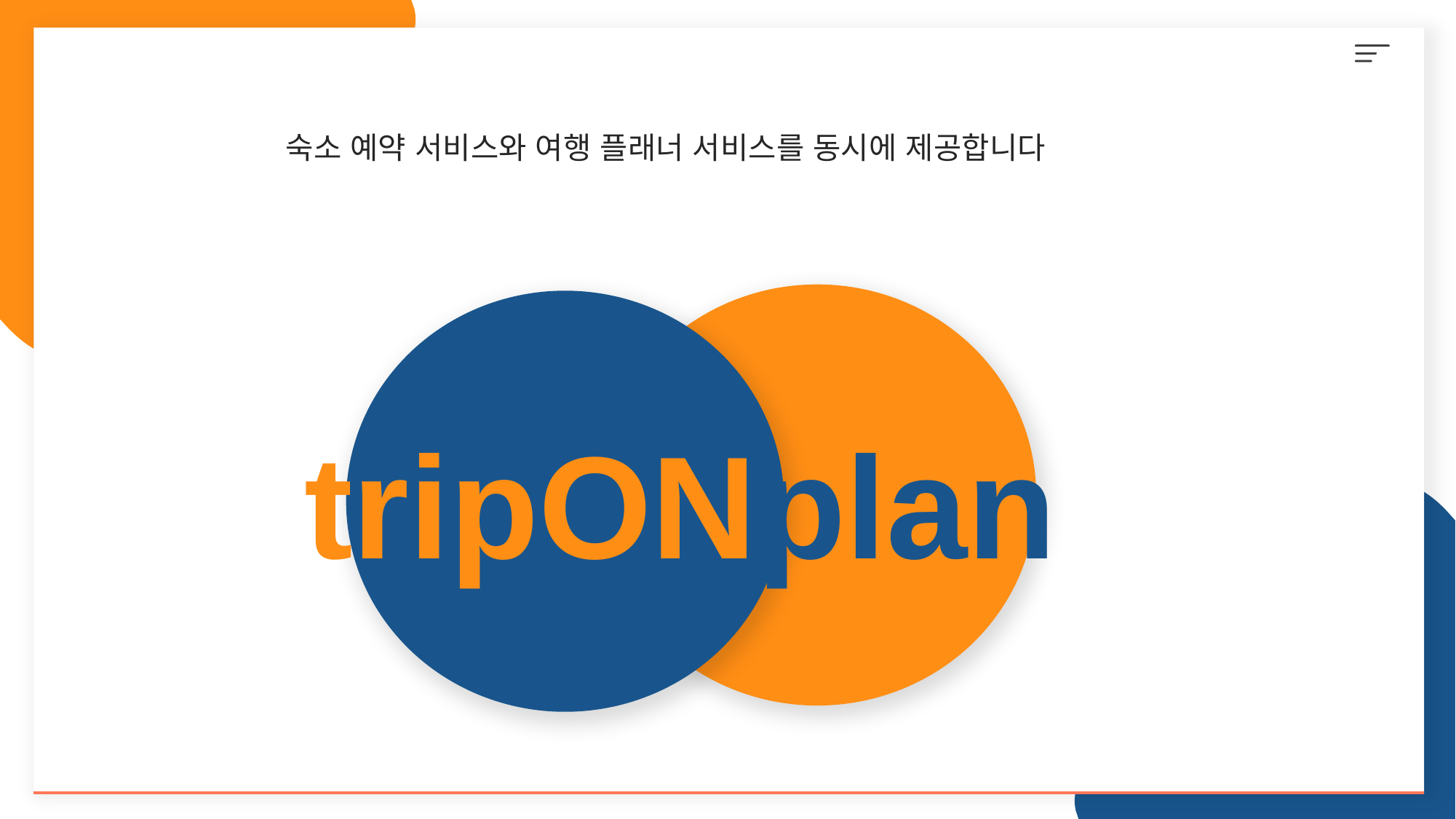

숙소 예약 서비스와 여행 플래너 서비스를 동시에 제공합니다

tripONplan